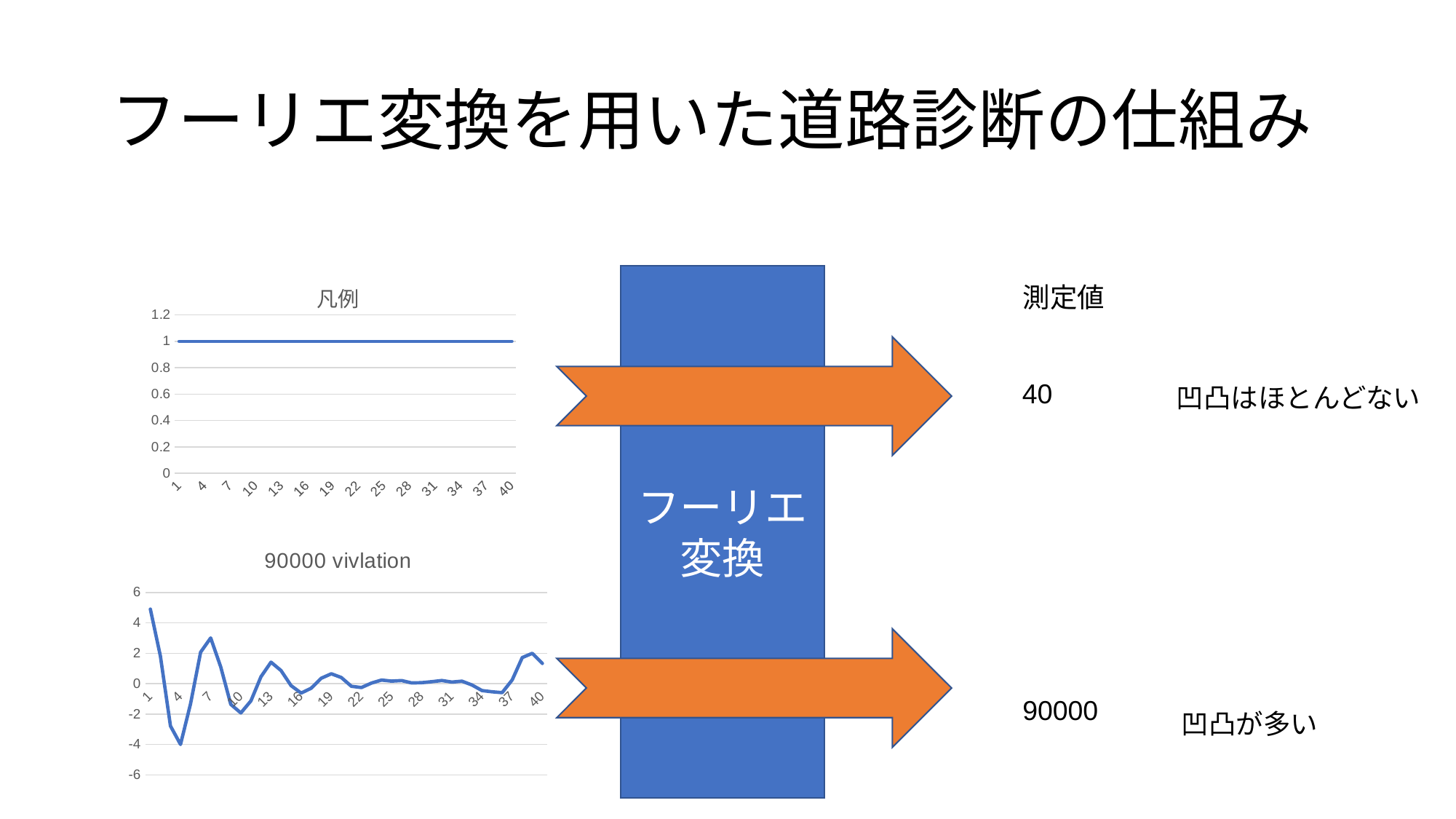

# フーリエ変換を用いた道路診断の仕組み

### Chart: 凡例

| Category |  |
|---|---|
フーリエ変換
測定値

40
凹凸はほとんどない

### Chart: 90000 vivlation

| Category |  |
|---|---|
90000
凹凸が多い